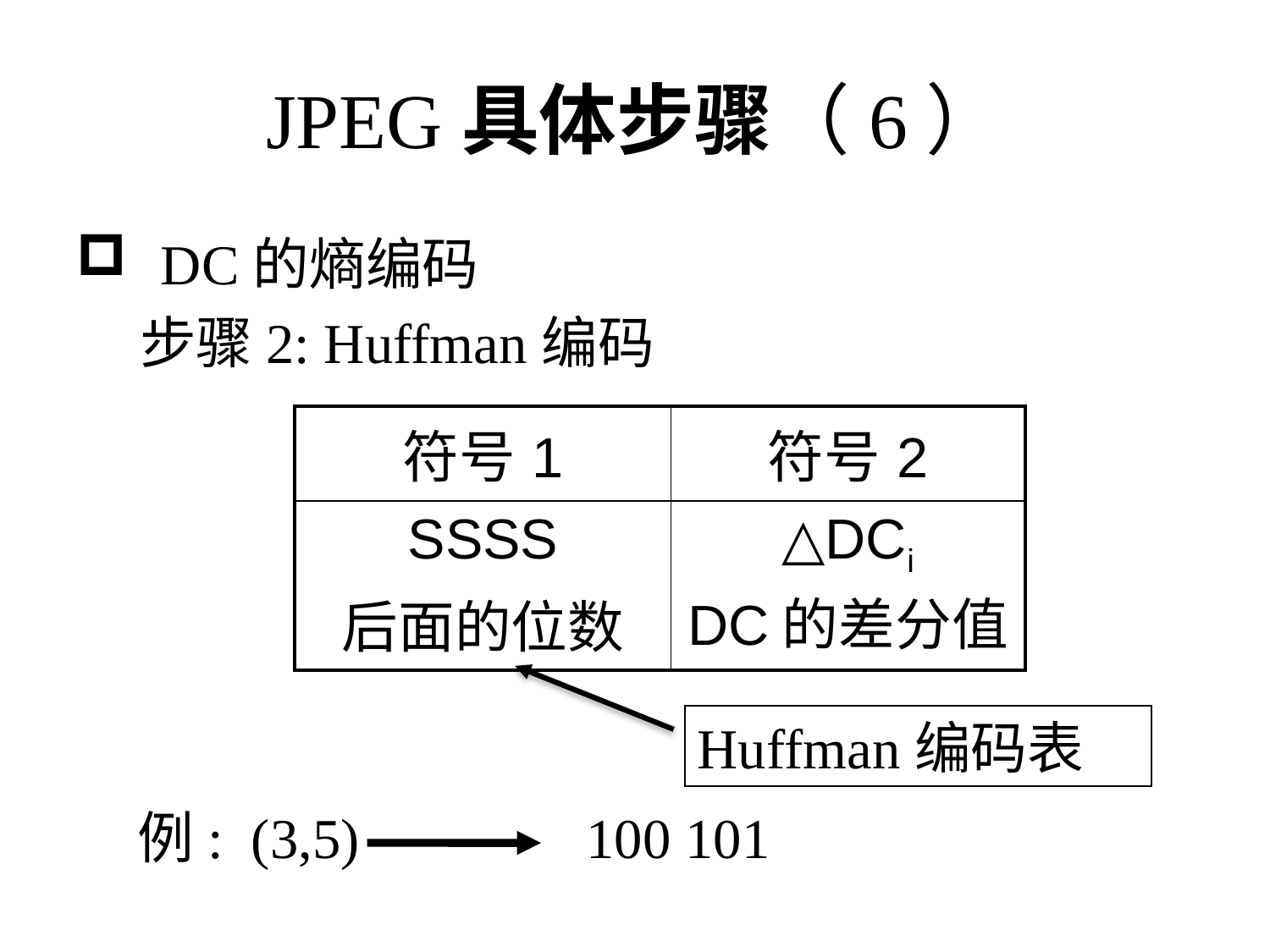

# JPEG具体步骤（6）
DC的熵编码
步骤2: Huffman编码
| 符号1 | 符号2 |
| --- | --- |
| SSSS 后面的位数 | △DCi DC的差分值 |

Huffman编码表
例:  (3,5)                100 101